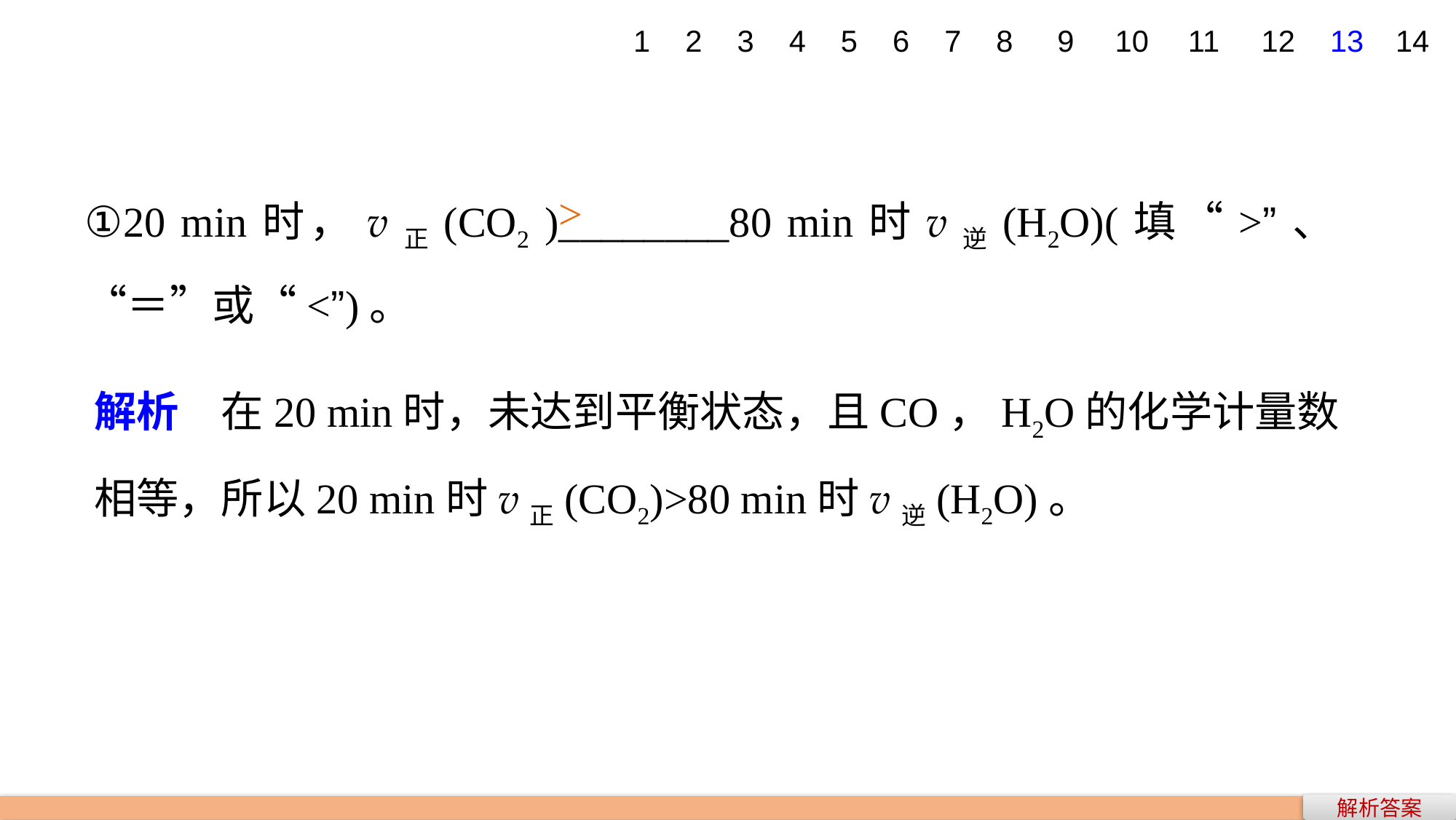

1
2
3
4
5
6
7
8
9
10
11
12
13
14
①20 min时，v正(CO2 )________80 min时v逆(H2O)(填“>”、“＝”或“<”)。
>
解析　在20 min时，未达到平衡状态，且CO，H2O的化学计量数相等，所以20 min时v正(CO2)>80 min时v逆(H2O)。
解析答案